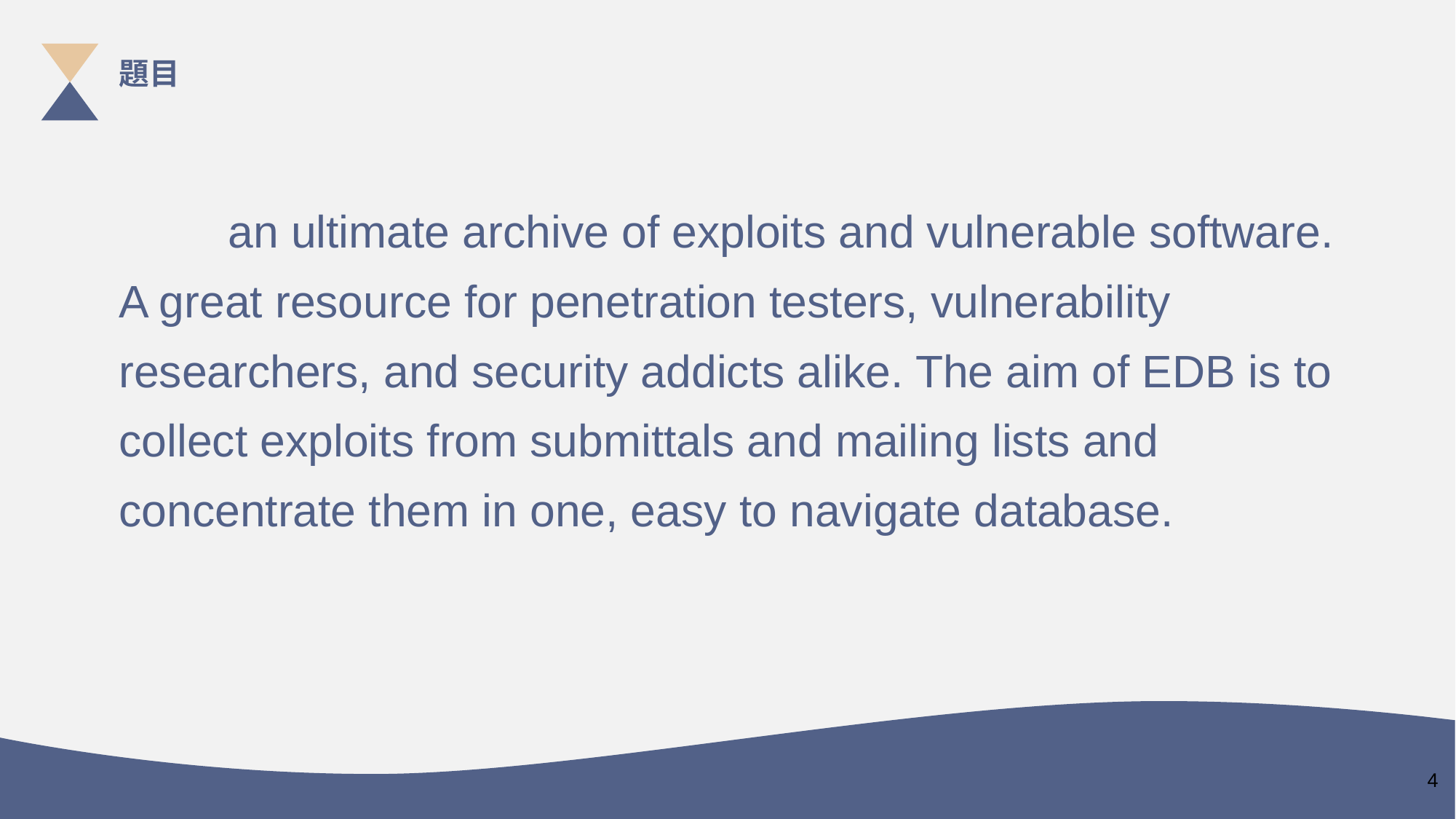

題目
	an ultimate archive of exploits and vulnerable software. A great resource for penetration testers, vulnerability researchers, and security addicts alike. The aim of EDB is to collect exploits from submittals and mailing lists and concentrate them in one, easy to navigate database.

4